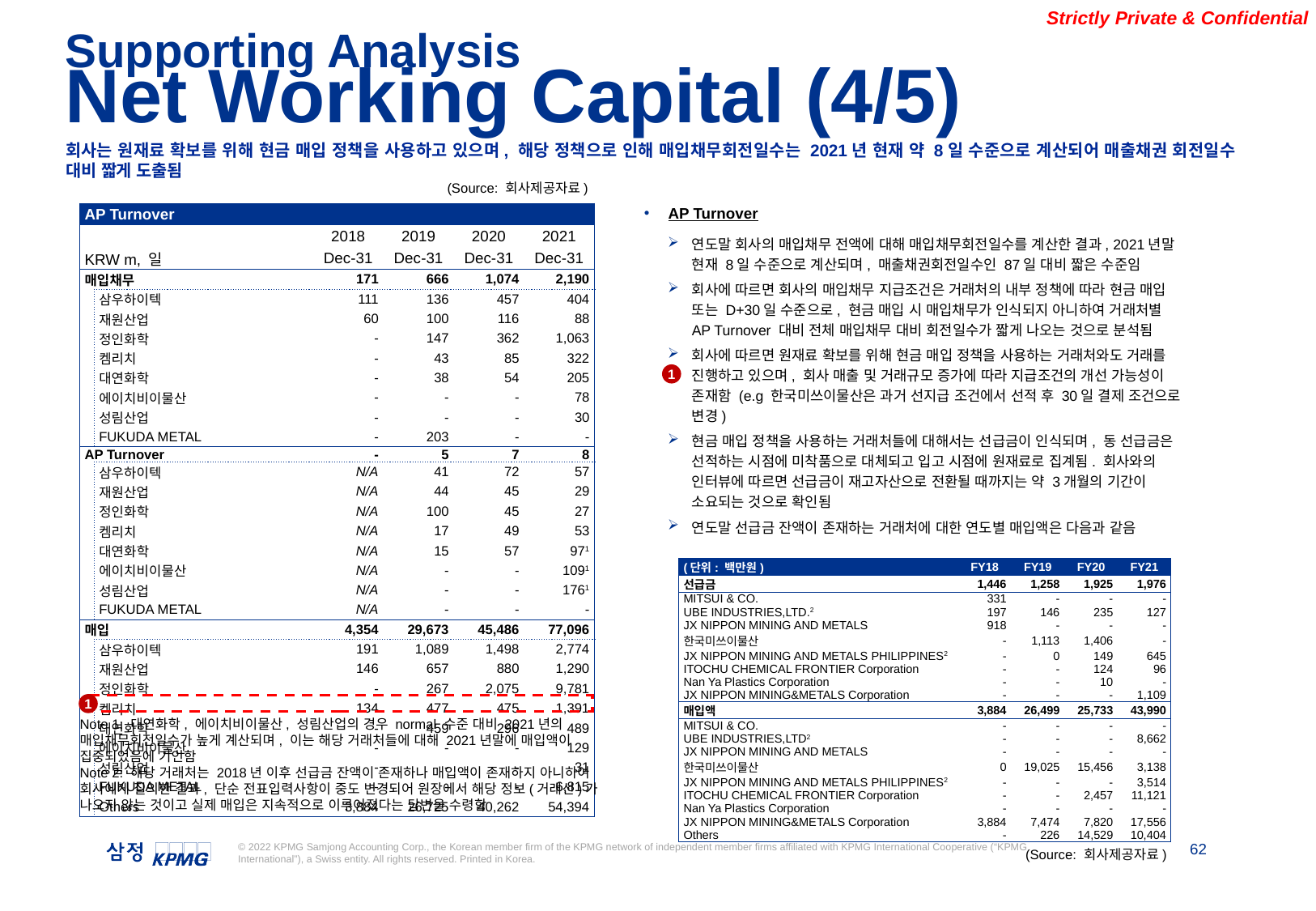

Supporting Analysis
Net Working Capital (4/5)
회사는 원재료 확보를 위해 현금 매입 정책을 사용하고 있으며, 해당 정책으로 인해 매입채무회전일수는 2021년 현재 약 8일 수준으로 계산되어 매출채권 회전일수 대비 짧게 도출됨
(Source: 회사제공자료)
AP Turnover
연도말 회사의 매입채무 전액에 대해 매입채무회전일수를 계산한 결과, 2021년말 현재 8일 수준으로 계산되며, 매출채권회전일수인 87일 대비 짧은 수준임
회사에 따르면 회사의 매입채무 지급조건은 거래처의 내부 정책에 따라 현금 매입 또는 D+30일 수준으로, 현금 매입 시 매입채무가 인식되지 아니하여 거래처별 AP Turnover 대비 전체 매입채무 대비 회전일수가 짧게 나오는 것으로 분석됨
회사에 따르면 원재료 확보를 위해 현금 매입 정책을 사용하는 거래처와도 거래를 진행하고 있으며, 회사 매출 및 거래규모 증가에 따라 지급조건의 개선 가능성이 존재함 (e.g 한국미쓰이물산은 과거 선지급 조건에서 선적 후 30일 결제 조건으로 변경)
현금 매입 정책을 사용하는 거래처들에 대해서는 선급금이 인식되며, 동 선급금은 선적하는 시점에 미착품으로 대체되고 입고 시점에 원재료로 집계됨. 회사와의 인터뷰에 따르면 선급금이 재고자산으로 전환될 때까지는 약 3개월의 기간이 소요되는 것으로 확인됨
연도말 선급금 잔액이 존재하는 거래처에 대한 연도별 매입액은 다음과 같음

| AP Turnover |  |  |  |  |  |
| --- | --- | --- | --- | --- | --- |
|  |  | 2018 | 2019 | 2020 | 2021 |
| KRW m, 일 |  | Dec-31 | Dec-31 | Dec-31 | Dec-31 |
| 매입채무 |  | 171 | 666 | 1,074 | 2,190 |
|  | 삼우하이텍 | 111 | 136 | 457 | 404 |
|  | 재원산업 | 60 | 100 | 116 | 88 |
|  | 정인화학 | - | 147 | 362 | 1,063 |
|  | 켐리치 | - | 43 | 85 | 322 |
|  | 대연화학 | - | 38 | 54 | 205 |
|  | 에이치비이물산 | - | - | - | 78 |
|  | 성림산업 | - | - | - | 30 |
|  | FUKUDA METAL | - | 203 | - | - |
| AP Turnover |  | - | 5 | 7 | 8 |
|  | 삼우하이텍 | N/A | 41 | 72 | 57 |
|  | 재원산업 | N/A | 44 | 45 | 29 |
|  | 정인화학 | N/A | 100 | 45 | 27 |
|  | 켐리치 | N/A | 17 | 49 | 53 |
|  | 대연화학 | N/A | 15 | 57 | 971 |
|  | 에이치비이물산 | N/A | - | - | 1091 |
|  | 성림산업 | N/A | - | - | 1761 |
|  | FUKUDA METAL | N/A | - | - | - |
| 매입 |  | 4,354 | 29,673 | 45,486 | 77,096 |
|  | 삼우하이텍 | 191 | 1,089 | 1,498 | 2,774 |
|  | 재원산업 | 146 | 657 | 880 | 1,290 |
|  | 정인화학 | - | 267 | 2,075 | 9,781 |
|  | 켐리치 | 134 | 477 | 475 | 1,391 |
|  | 대연화학 | - | 459 | 296 | 489 |
|  | 에이치비이물산 | - | - | - | 129 |
|  | 성림산업 | - | - | - | 31 |
|  | FUKUDA METAL | - | - | - | 6,815 |
|  | Others | 3,884 | 26,725 | 40,262 | 54,394 |
1
| (단위: 백만원) | FY18 | FY19 | FY20 | FY21 |
| --- | --- | --- | --- | --- |
| 선급금 | 1,446 | 1,258 | 1,925 | 1,976 |
| MITSUI & CO. | 331 | - | - | - |
| UBE INDUSTRIES,LTD.2 | 197 | 146 | 235 | 127 |
| JX NIPPON MINING AND METALS | 918 | - | - | - |
| 한국미쓰이물산 | - | 1,113 | 1,406 | - |
| JX NIPPON MINING AND METALS PHILIPPINES2 | - | 0 | 149 | 645 |
| ITOCHU CHEMICAL FRONTIER Corporation | - | - | 124 | 96 |
| Nan Ya Plastics Corporation | - | - | 10 | - |
| JX NIPPON MINING&METALS Corporation | - | - | - | 1,109 |
| 매입액 | 3,884 | 26,499 | 25,733 | 43,990 |
| MITSUI & CO. | - | - | - | - |
| UBE INDUSTRIES,LTD2 | - | - | - | 8,662 |
| JX NIPPON MINING AND METALS | - | - | - | - |
| 한국미쓰이물산 | 0 | 19,025 | 15,456 | 3,138 |
| JX NIPPON MINING AND METALS PHILIPPINES2 | - | - | - | 3,514 |
| ITOCHU CHEMICAL FRONTIER Corporation | - | - | 2,457 | 11,121 |
| Nan Ya Plastics Corporation | - | - | - | - |
| JX NIPPON MINING&METALS Corporation | 3,884 | 7,474 | 7,820 | 17,556 |
| Others | - | 226 | 14,529 | 10,404 |
1

Note 1: 대연화학, 에이치비이물산, 성림산업의 경우 normal 수준 대비 2021년의 매입채무회전일수가 높게 계산되며, 이는 해당 거래처들에 대해 2021년말에 매입액이 집중되었음에 기인함
Note 2: 해당 거래처는 2018년 이후 선급금 잔액이 존재하나 매입액이 존재하지 아니하여 회사에게 질의한 결과, 단순 전표입력사항이 중도 변경되어 원장에서 해당 정보(거래선)가 나오지 않는 것이고 실제 매입은 지속적으로 이루어졌다는 답변을 수령함
(Source: 회사제공자료)